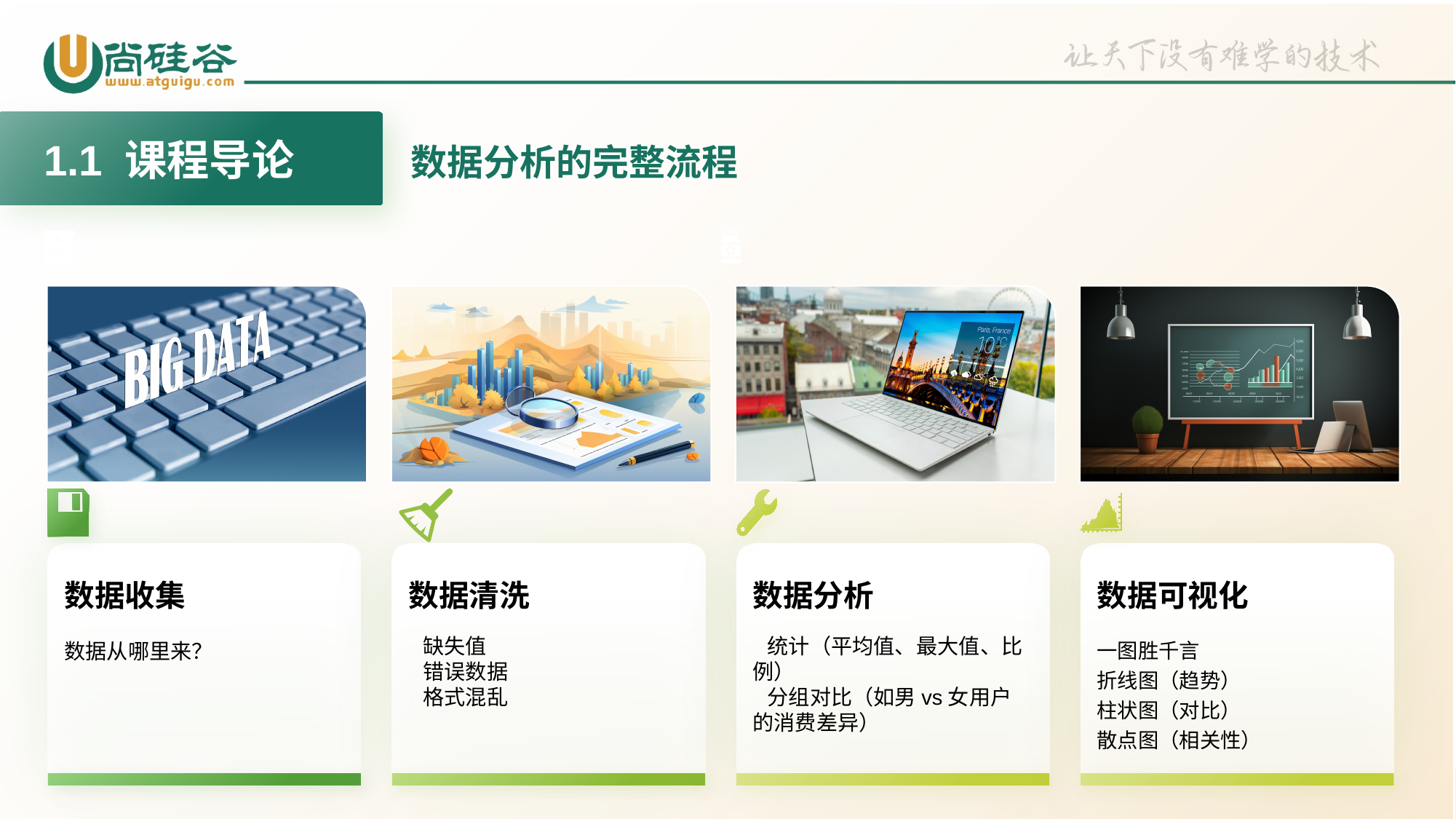

1.1 课程导论

数据分析的完整流程

数据收集
数据从哪里来？

数据清洗
  缺失值
  错误数据
  格式混乱

数据分析
  统计（平均值、最大值、比例）
  分组对比（如男vs女用户的消费差异）

数据可视化
一图胜千言
折线图（趋势）
柱状图（对比）
散点图（相关性）